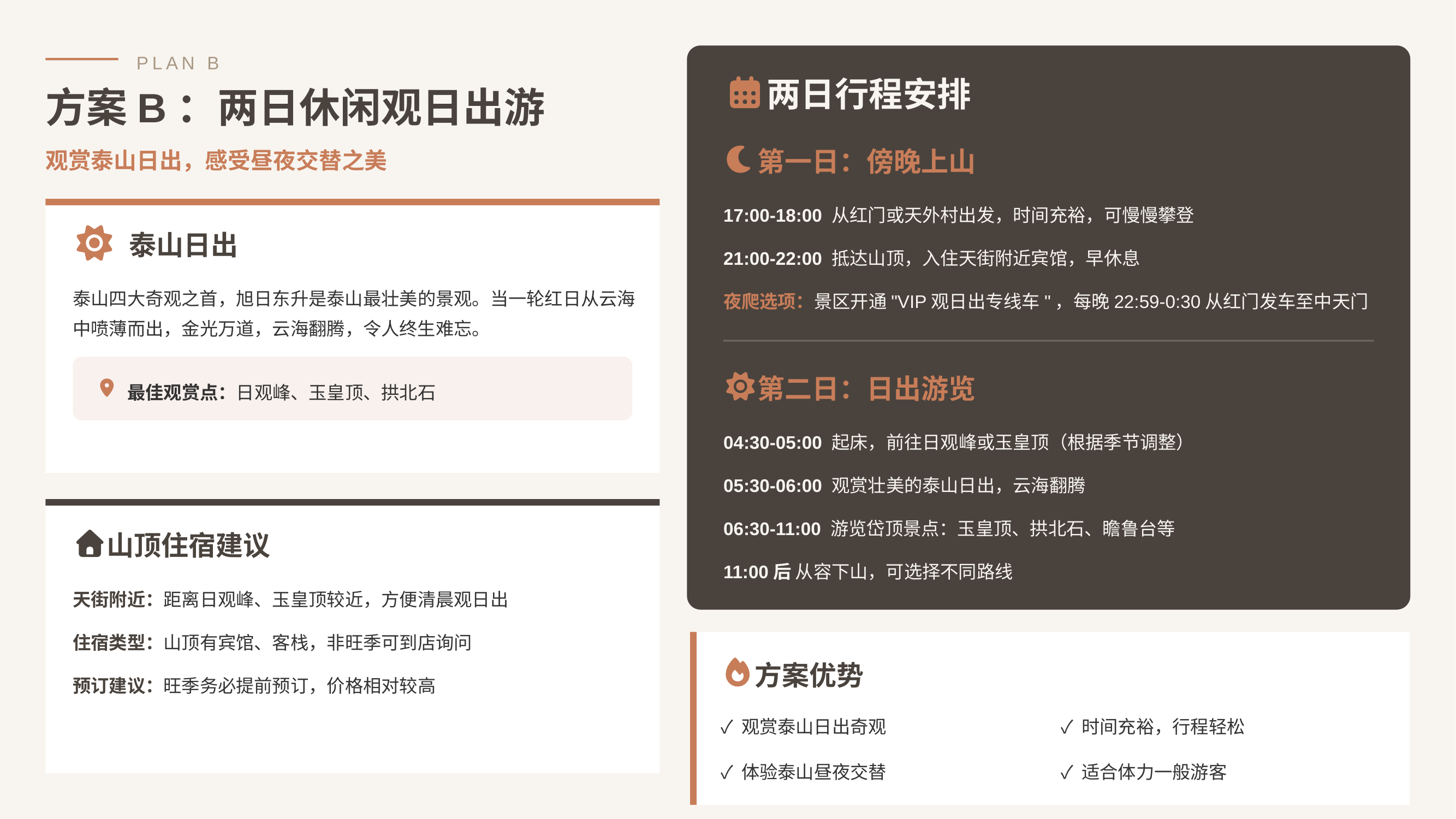

PLAN B

两日行程安排

方案B：两日休闲观日出游
观赏泰山日出，感受昼夜交替之美
第一日：傍晚上山

17:00-18:00 从红门或天外村出发，时间充裕，可慢慢攀登

泰山日出

21:00-22:00 抵达山顶，入住天街附近宾馆，早休息
泰山四大奇观之首，旭日东升是泰山最壮美的景观。当一轮红日从云海中喷薄而出，金光万道，云海翻腾，令人终生难忘。
夜爬选项：景区开通"VIP观日出专线车"，每晚22:59-0:30从红门发车至中天门

第二日：日出游览

最佳观赏点：日观峰、玉皇顶、拱北石

04:30-05:00 起床，前往日观峰或玉皇顶（根据季节调整）
05:30-06:00 观赏壮美的泰山日出，云海翻腾

06:30-11:00 游览岱顶景点：玉皇顶、拱北石、瞻鲁台等
山顶住宿建议

11:00后 从容下山，可选择不同路线
天街附近：距离日观峰、玉皇顶较近，方便清晨观日出
住宿类型：山顶有宾馆、客栈，非旺季可到店询问

方案优势

预订建议：旺季务必提前预订，价格相对较高
✓ 观赏泰山日出奇观
✓ 时间充裕，行程轻松
✓ 体验泰山昼夜交替
✓ 适合体力一般游客